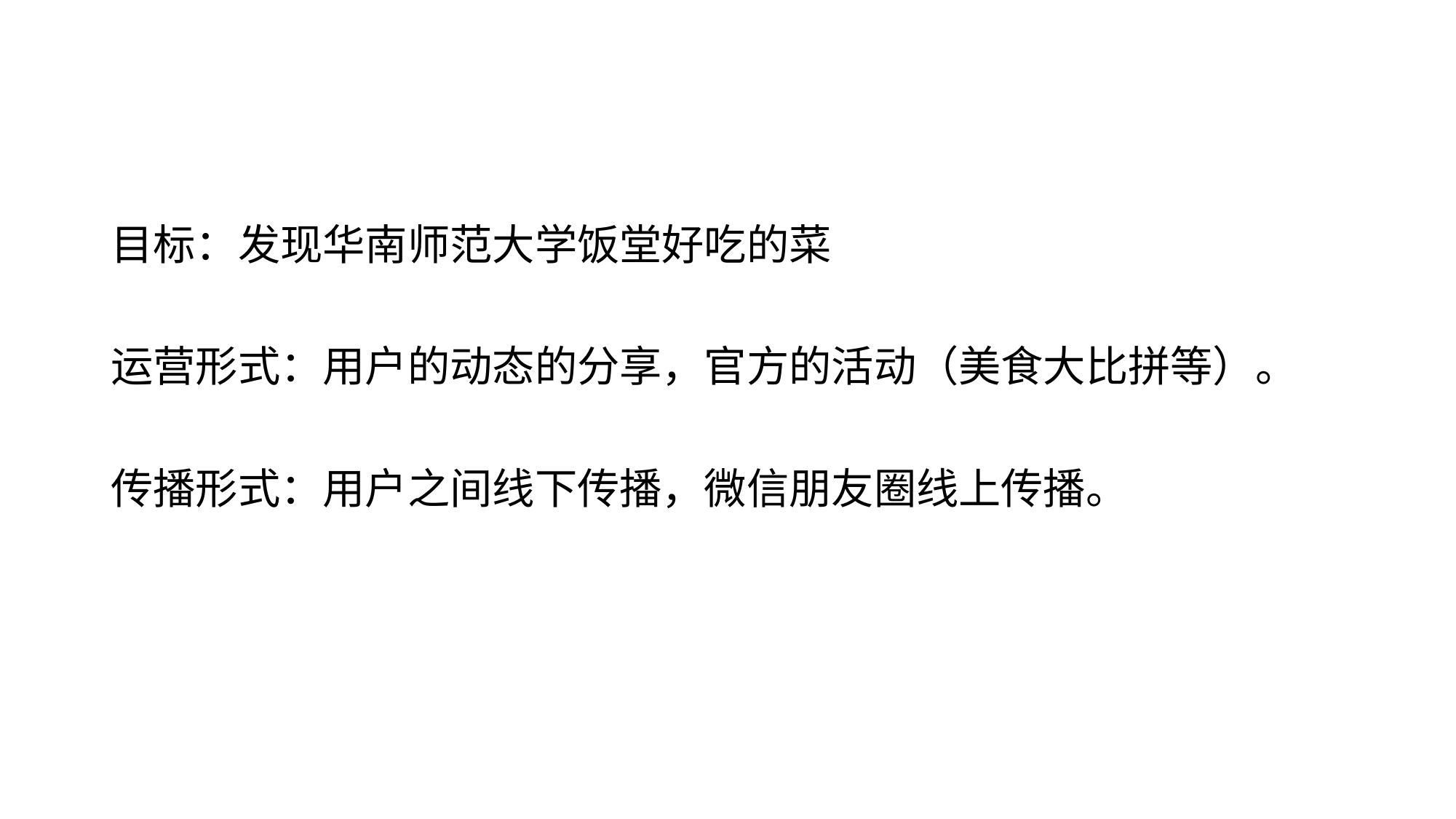

目标：发现华南师范大学饭堂好吃的菜

运营形式：用户的动态的分享，官方的活动（美食大比拼等）。

传播形式：用户之间线下传播，微信朋友圈线上传播。